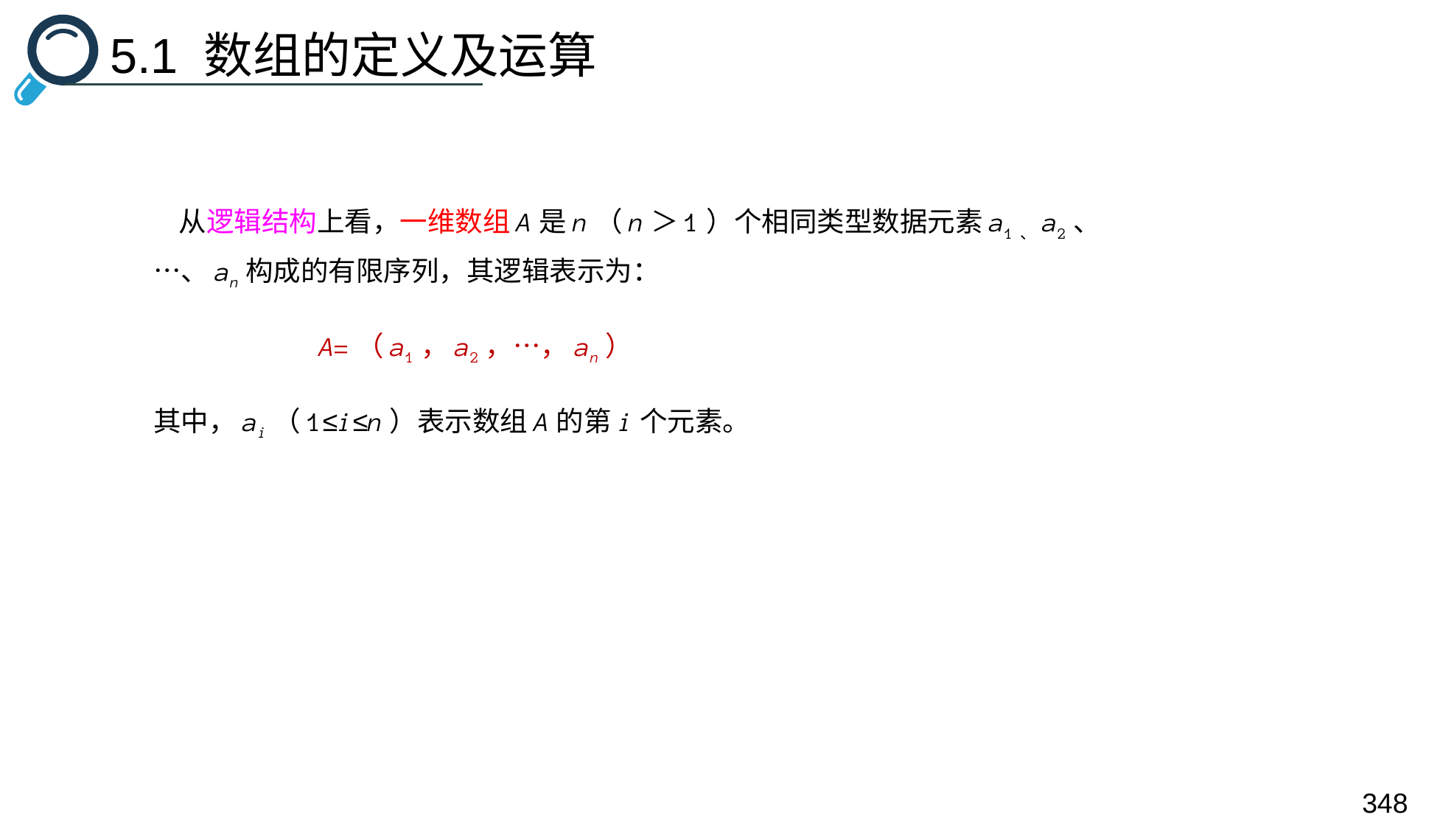

5.1 数组的定义及运算
   从逻辑结构上看，一维数组A是n（n＞1）个相同类型数据元素a1、a2、…、an构成的有限序列，其逻辑表示为：
           A=（a1，a2，…，an）
其中，ai（1≤i≤n）表示数组A的第i个元素。
348